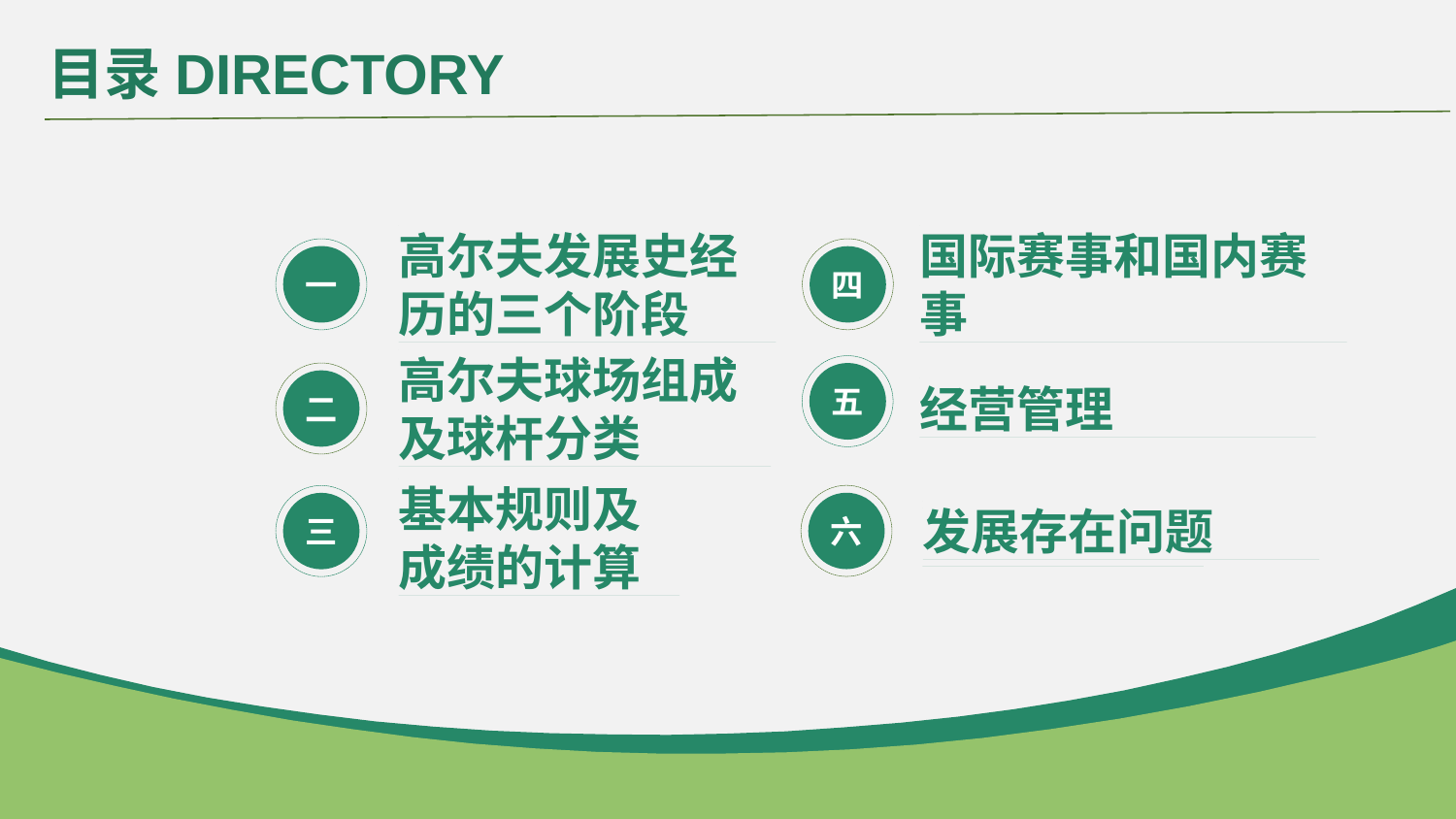

目录DIRECTORY
国际赛事和国内赛事

四
高尔夫发展史经历的三个阶段

一
高尔夫球场组成及球杆分类

二

五
经营管理
基本规则及成绩的计算

三

六

发展存在问题